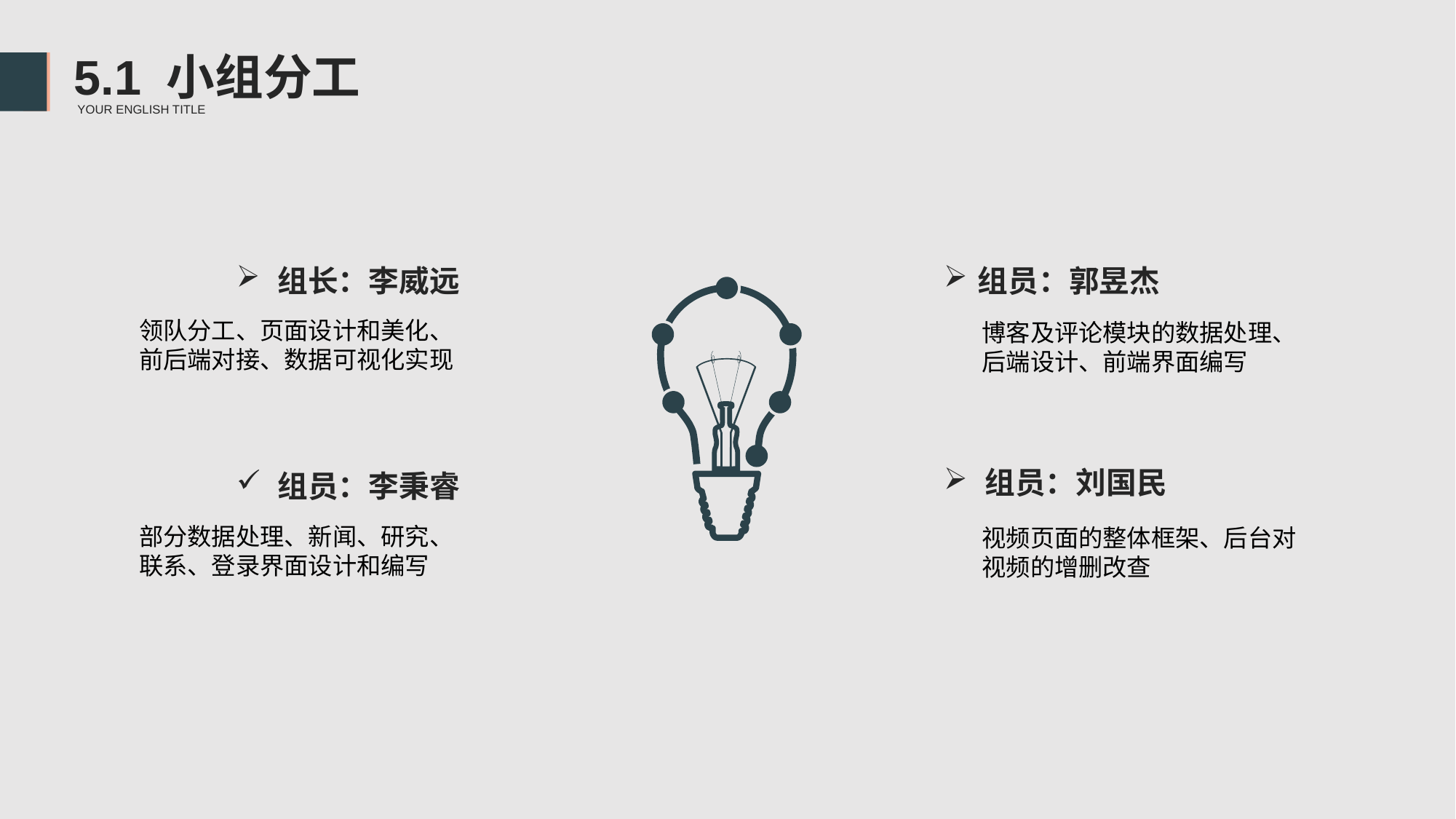

5.1 小组分工

YOUR ENGLISH TITLE
组员：郭昱杰
组长：李威远

领队分工、页面设计和美化、前后端对接、数据可视化实现
博客及评论模块的数据处理、后端设计、前端界面编写
组员：刘国民
组员：李秉睿
部分数据处理、新闻、研究、联系、登录界面设计和编写
视频页面的整体框架、后台对视频的增删改查